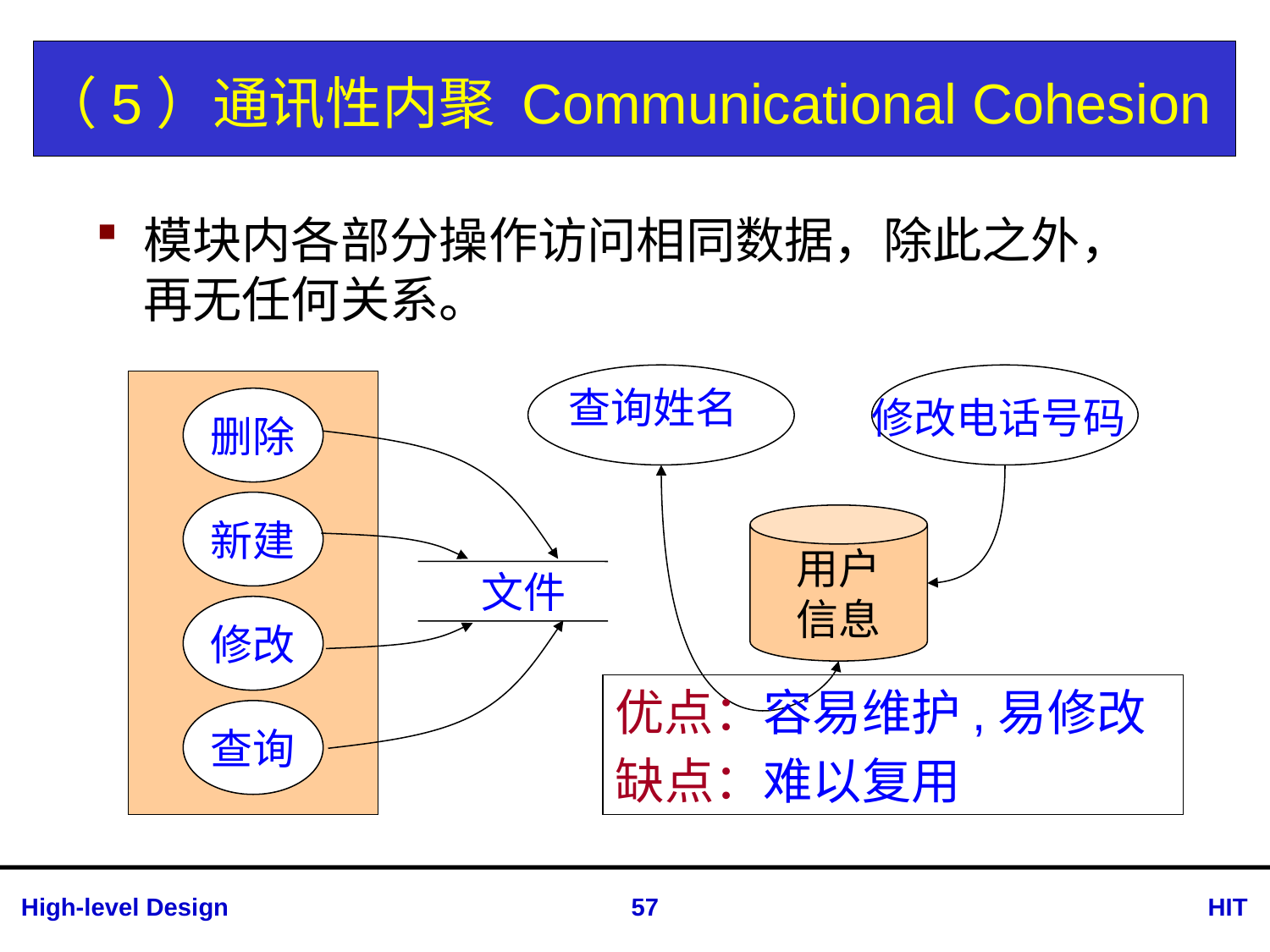

# （5）通讯性内聚 Communicational Cohesion
模块内各部分操作访问相同数据，除此之外，再无任何关系。

用户
信息

删除

新建

文件

修改

查询
查询姓名
修改电话号码
优点：容易维护,易修改
缺点：难以复用